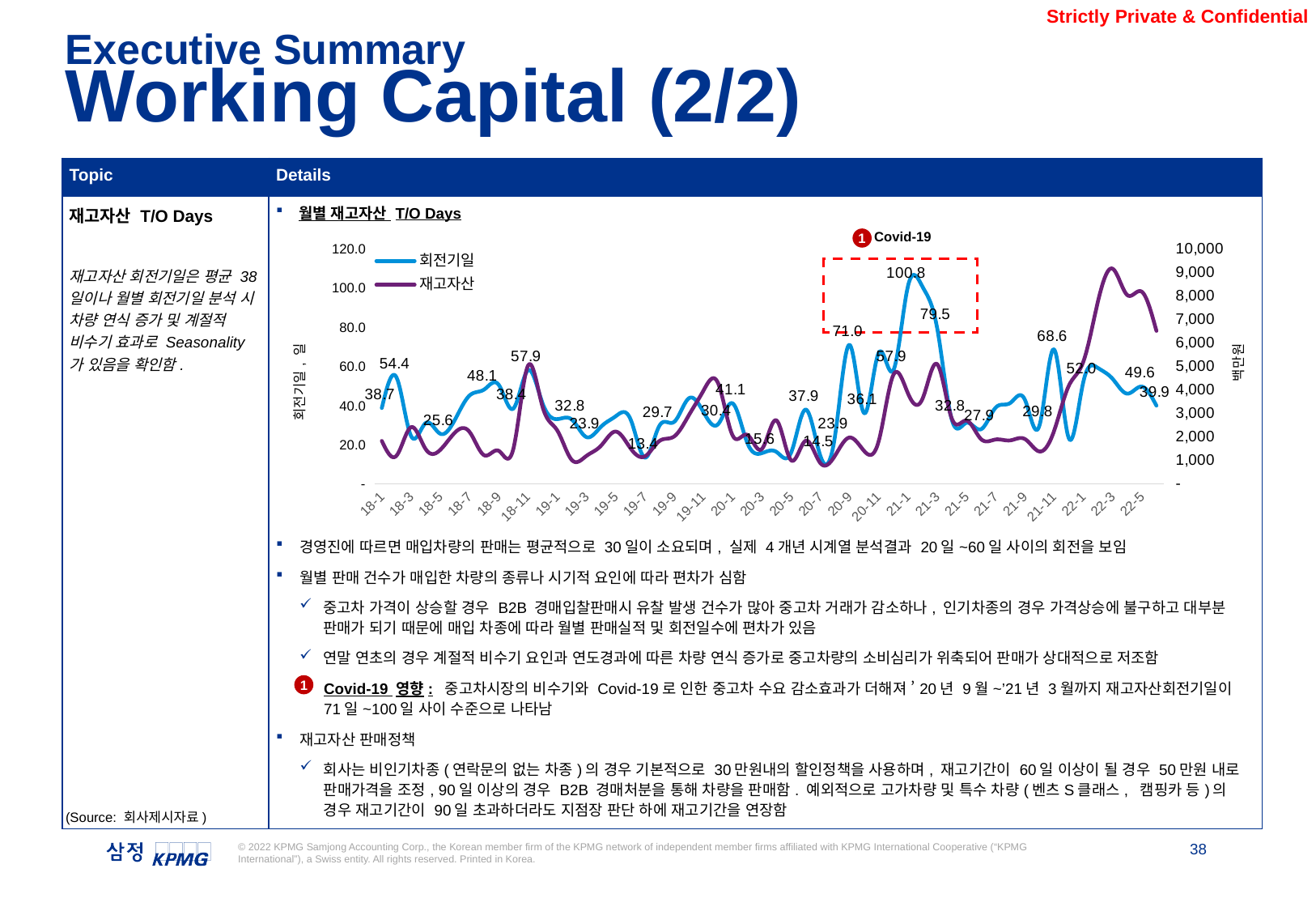

Executive Summary
Working Capital (2/2)
| Topic | Details |
| --- | --- |
| 재고자산 T/O Days 재고자산 회전기일은 평균 38일이나 월별 회전기일 분석 시 차량 연식 증가 및 계절적 비수기 효과로 Seasonality가 있음을 확인함. | 월별 재고자산 T/O Days 경영진에 따르면 매입차량의 판매는 평균적으로 30일이 소요되며, 실제 4개년 시계열 분석결과 20일~60일 사이의 회전을 보임 월별 판매 건수가 매입한 차량의 종류나 시기적 요인에 따라 편차가 심함 중고차 가격이 상승할 경우 B2B 경매입찰판매시 유찰 발생 건수가 많아 중고차 거래가 감소하나, 인기차종의 경우 가격상승에 불구하고 대부분 판매가 되기 때문에 매입 차종에 따라 월별 판매실적 및 회전일수에 편차가 있음 연말 연초의 경우 계절적 비수기 요인과 연도경과에 따른 차량 연식 증가로 중고차량의 소비심리가 위축되어 판매가 상대적으로 저조함 Covid-19 영향: 중고차시장의 비수기와 Covid-19로 인한 중고차 수요 감소효과가 더해져 ’20년 9월~’21년 3월까지 재고자산회전기일이 71일~100일 사이 수준으로 나타남 재고자산 판매정책 회사는 비인기차종(연락문의 없는 차종)의 경우 기본적으로 30만원내의 할인정책을 사용하며, 재고기간이 60일 이상이 될 경우 50만원 내로 판매가격을 조정, 90일 이상의 경우 B2B 경매처분을 통해 차량을 판매함. 예외적으로 고가차량 및 특수 차량(벤츠S클래스, 캠핑카 등)의 경우 재고기간이 90일 초과하더라도 지점장 판단 하에 재고기간을 연장함 |
Covid-19
1

### Chart

| Category | 회전기일 | 재고자산 |
|---|---|---|
| 18-1 | 38.660991783747995 | 1824622213.0 |
| 18-2 | 54.407337233820506 | 1195029418.0 |
| 18-3 | 24.407076868001997 | 2408867466.0 |
| 18-4 | 31.02855471553447 | 1478733359.0 |
| 18-5 | 25.558694052924167 | 1445545389.0 |
| 18-6 | 32.68236054060028 | 2177442474.0 |
| 18-7 | 45.056602888825296 | 2209431362.0 |
| 18-8 | 48.12390750987842 | 1216959431.0 |
| 18-9 | 50.541170024081616 | 1404212103.0 |
| 18-10 | 38.42274800406368 | 1489695456.0 |
| 18-11 | 57.945514058007745 | 5024561640.0 |
| 18-12 | 41.04979952871022 | 3270756272.0 |
| 19-1 | 33.02250793401776 | 2274885788.0 |
| 19-2 | 32.802959516517554 | 1014767350.0 |
| 19-3 | 23.851975782226514 | 1188211679.0 |
| 19-4 | 29.16459379005951 | 1624065347.0 |
| 19-5 | 34.478466895801034 | 2222152585.0 |
| 19-6 | 33.24057070956339 | 1525302446.0 |
| 19-7 | 13.387024925915856 | 1168122426.0 |
| 19-8 | 29.72491790384643 | 1825213695.0 |
| 19-9 | 31.611847728168282 | 2014843710.0 |
| 19-10 | 43.60909794682638 | 2910518208.0 |
| 19-11 | 36.74525848912781 | 3956503283.0 |
| 19-12 | 30.392829994071732 | 4293649650.0 |
| 20-1 | 41.06917477160924 | 2058562180.0 |
| 20-2 | 21.027879595244386 | 2083339936.0 |
| 20-3 | 15.648756551022803 | 1480235614.0 |
| 20-4 | 16.317480396975 | 2697883273.0 |
| 20-5 | 15.798019517132381 | 1006359313.0 |
| 20-6 | 37.88964942514528 | 1830735375.0 |
| 20-7 | 14.45539813098997 | 887246448.0 |
| 20-8 | 23.882336656497976 | 1188931858.0 |
| 20-9 | 70.96751163594008 | 1969173232.0 |
| 20-10 | 36.08212081418884 | 1399811040.0 |
| 20-11 | 66.87938178784384 | 1816801114.0 |
| 20-12 | 57.92567206905999 | 4630273780.0 |
| 21-1 | 100.81038432926411 | 3849327858.0 |
| 21-2 | 100.56499626163662 | 3620470619.0 |
| 21-3 | 79.48766448541123 | 5090802628.0 |
| 21-4 | 32.79318098635444 | 2776941167.0 |
| 21-5 | 31.132254216943334 | 2690548966.0 |
| 21-6 | 27.86818920841173 | 1904493302.0 |
| 21-7 | 38.87512593307135 | 1886081174.0 |
| 21-8 | 41.276972696594946 | 1848203527.0 |
| 21-9 | 42.95703795180208 | 1906360097.0 |
| 21-10 | 29.81501083356617 | 1377022169.0 |
| 21-11 | 68.59332853431081 | 2251884720.0 |
| 21-12 | 23.393656743564403 | 4162838754.0 |
| 22-1 | 52.01349649633921 | 5194776097.0 |
| 22-2 | 59.15493315671018 | 7756037219.0 |
| 22-3 | 53.624800515649014 | 9151421291.0 |
| 22-4 | 46.03487622806331 | 8034700528.0 |
| 22-5 | 49.642390646685094 | 8171505438.0 |
| 22-6 | 39.91133411238432 | 6508367381.0 |
1
(Source: 회사제시자료)